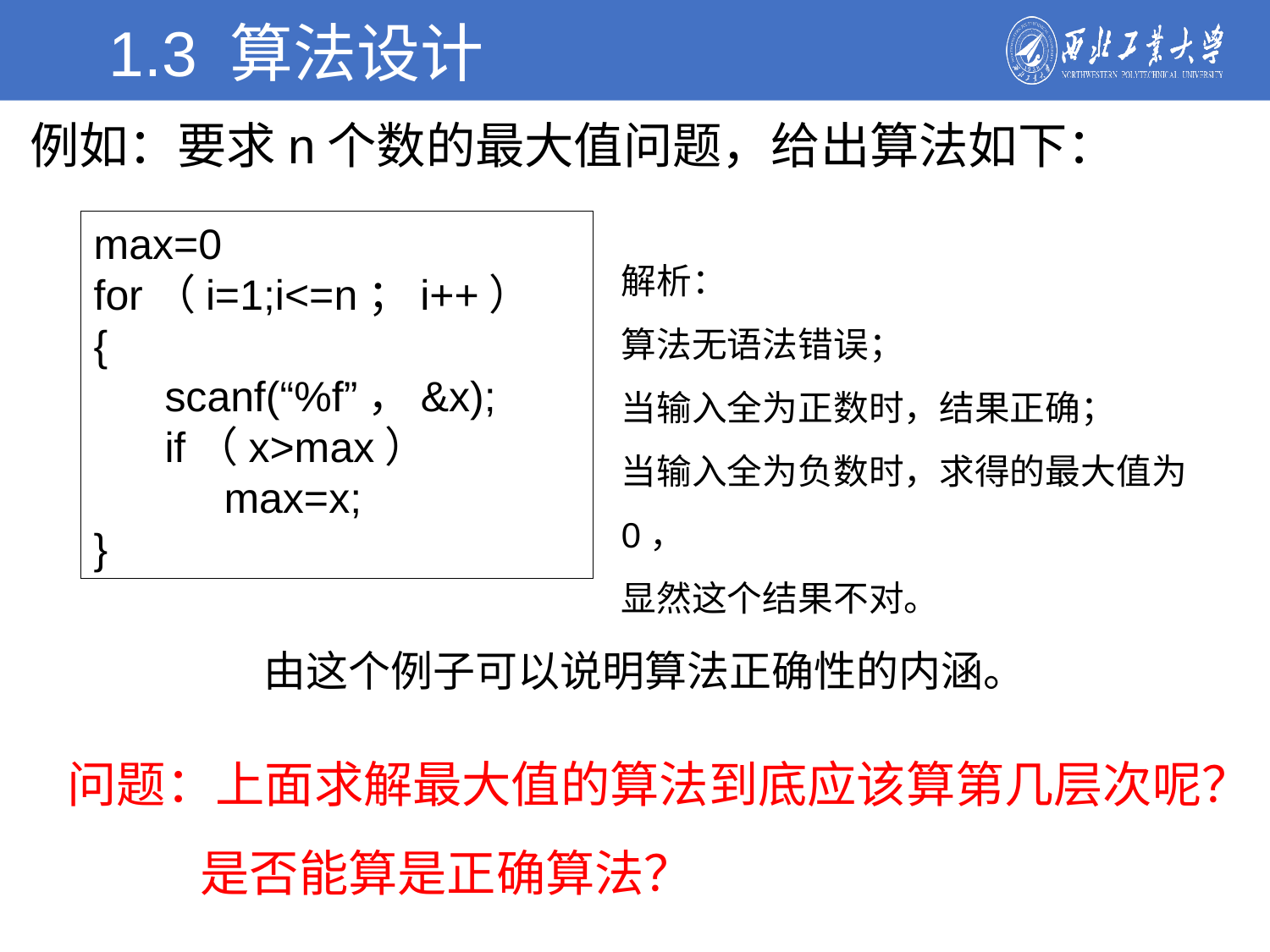

1.3 算法设计
例如：要求n个数的最大值问题，给出算法如下：
学校简介
max=0
for（i=1;i<=n；i++）
{
      scanf(“%f”，&x);
      if（x>max）
           max=x;
}
解析：
算法无语法错误；
当输入全为正数时，结果正确；
当输入全为负数时，求得的最大值为0，
显然这个结果不对。
 由这个例子可以说明算法正确性的内涵。
问题：上面求解最大值的算法到底应该算第几层次呢？
           是否能算是正确算法？
44